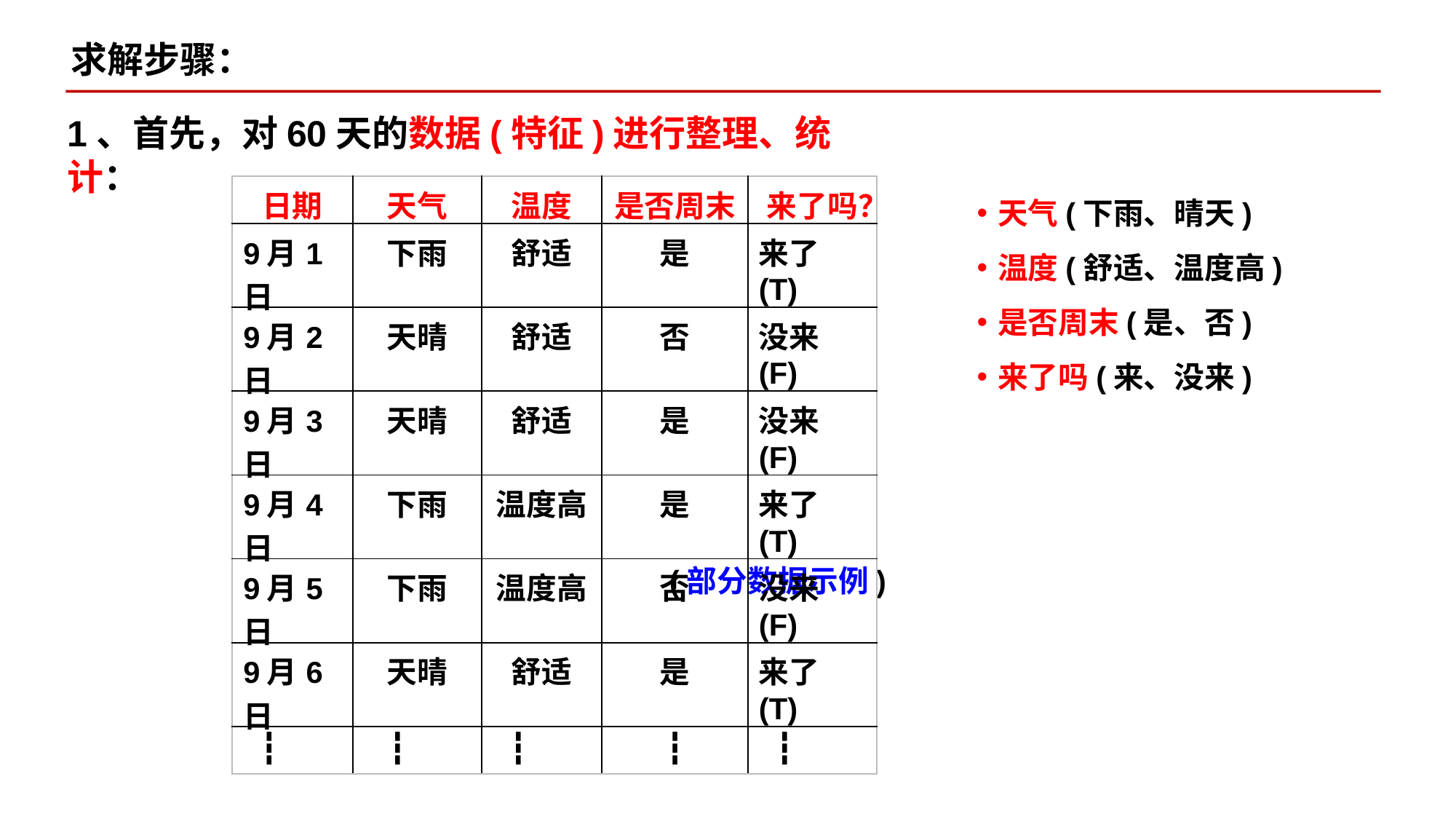

求解步骤：
1、首先，对60天的数据(特征)进行整理、统计：
天气(下雨、晴天)
温度(舒适、温度高)
是否周末(是、否)
来了吗(来、没来)
| 日期 | 天气 | 温度 | 是否周末 | 来了吗？ |
| --- | --- | --- | --- | --- |
| 9月1日 | 下雨 | 舒适 | 是 | 来了(T) |
| 9月2日 | 天晴 | 舒适 | 否 | 没来(F) |
| 9月3日 | 天晴 | 舒适 | 是 | 没来(F) |
| 9月4日 | 下雨 | 温度高 | 是 | 来了(T) |
| 9月5日 | 下雨 | 温度高 | 否 | 没来(F) |
| 9月6日 | 天晴 | 舒适 | 是 | 来了(T) |
| ┇ | ┇ | ┇ | ┇ | ┇ |
(部分数据示例)